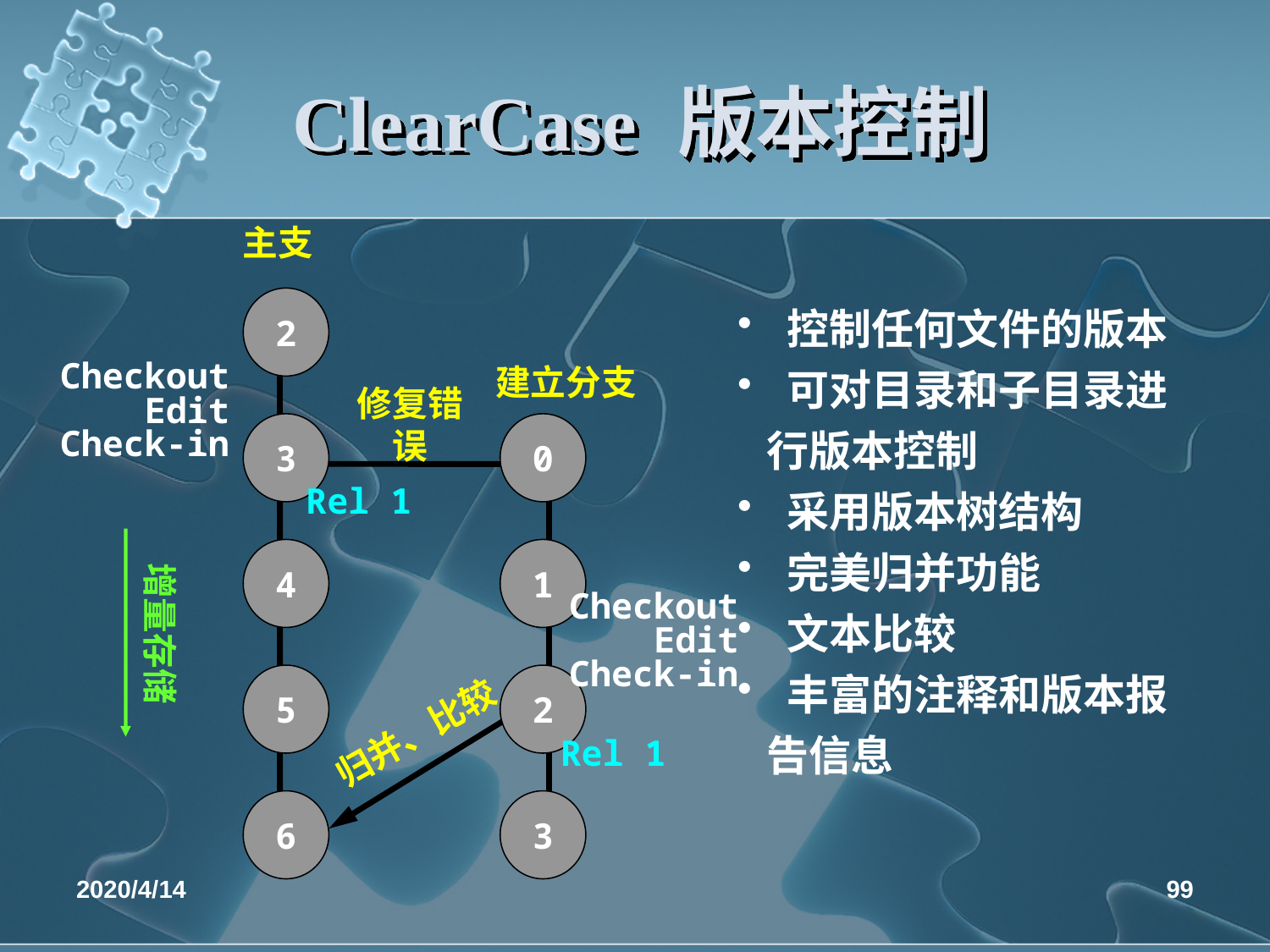

# ClearCase 版本控制
主支
2

3
0

4
1
5
2

6
3
建立分支
Checkout
Edit
Check-in
修复错误
Rel 1

增量存储
Checkout
Edit
Check-in
归并、比较
Rel 1
 控制任何文件的版本
 可对目录和子目录进
  行版本控制
 采用版本树结构
 完美归并功能
 文本比较
 丰富的注释和版本报
  告信息
2020/4/14
99